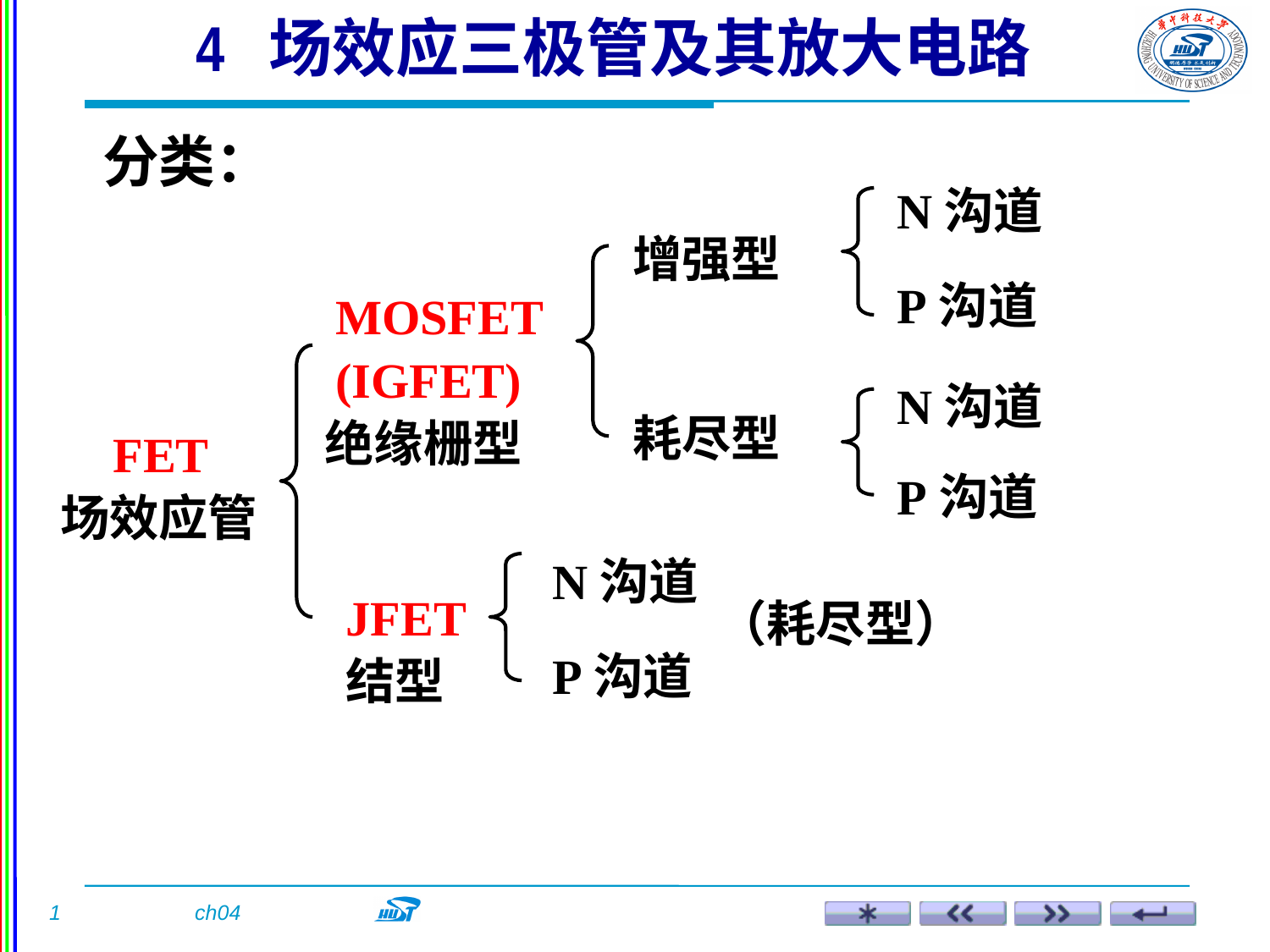

4  场效应三极管及其放大电路
分类：
N沟道

增强型

P沟道
MOSFET
(IGFET)
绝缘栅型

N沟道

耗尽型
FET
场效应管
P沟道
N沟道

JFET
结型
（耗尽型）
P沟道